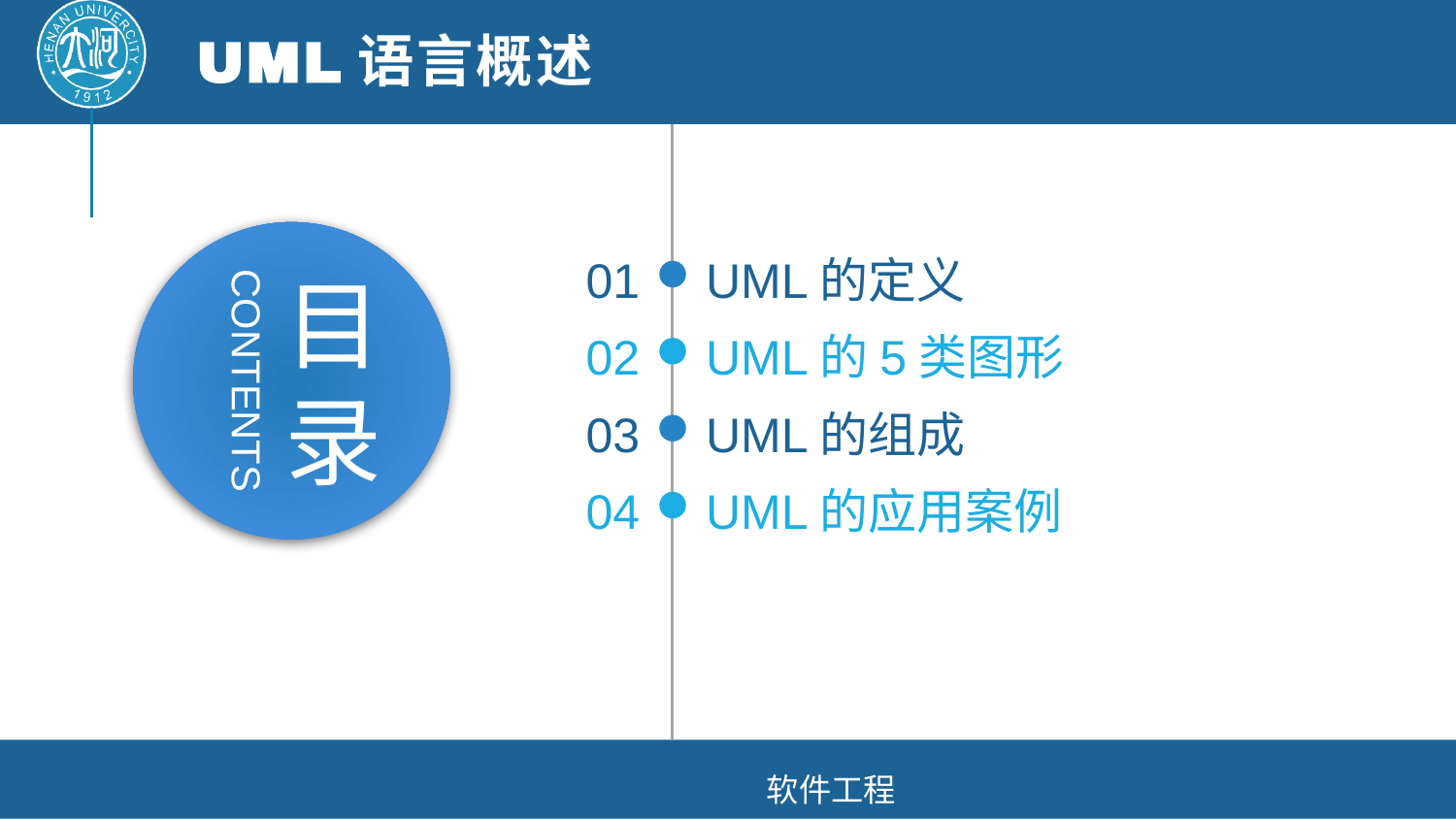

UML语言概述
01
UML的定义

02
UML的5类图形

03
UML的组成

04
UML的应用案例

软件工程
42